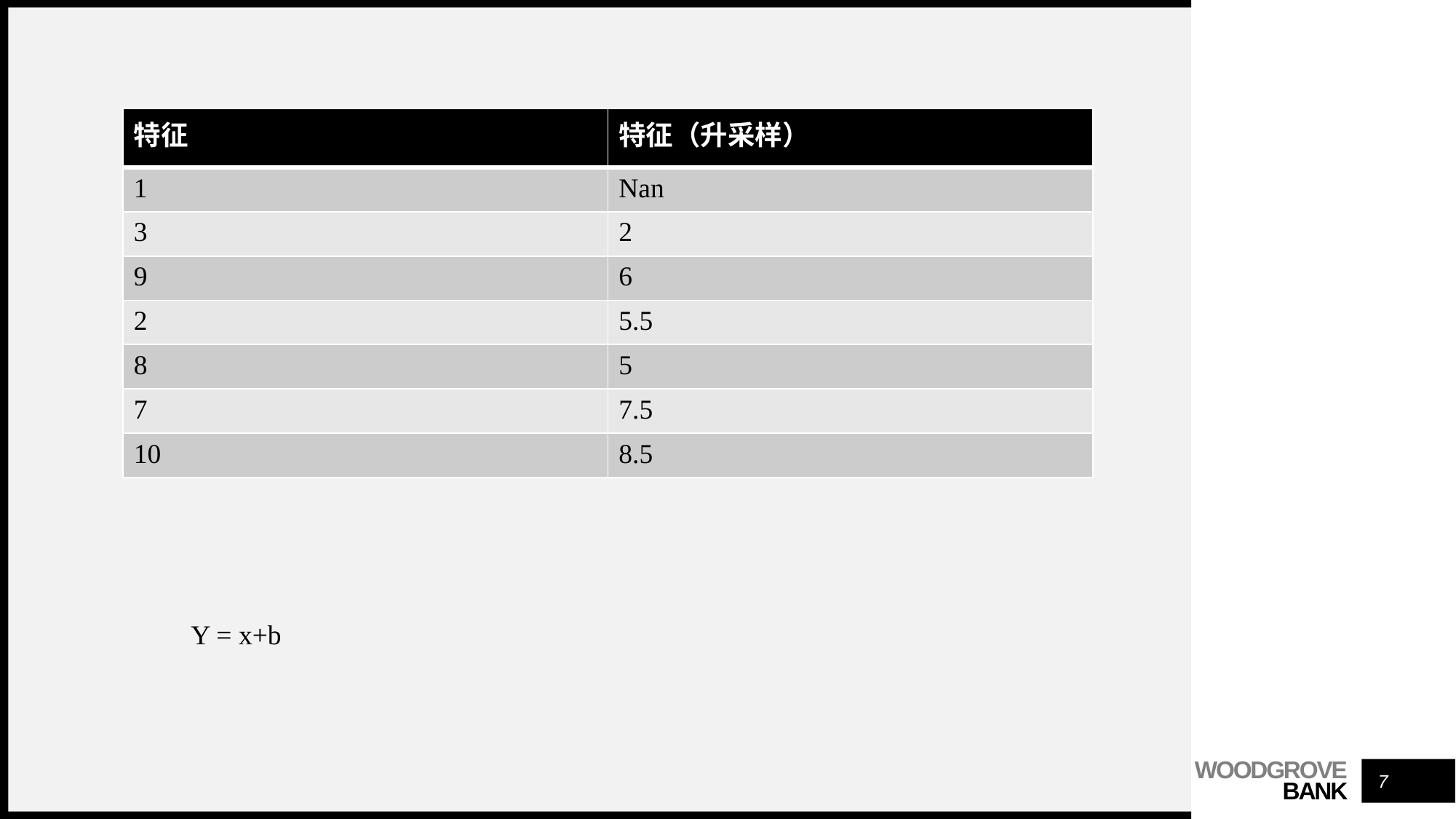

| 特征 | 特征（升采样） |
| --- | --- |
| 1 | Nan |
| 3 | 2 |
| 9 | 6 |
| 2 | 5.5 |
| 8 | 5 |
| 7 | 7.5 |
| 10 | 8.5 |
Y = x+b
7